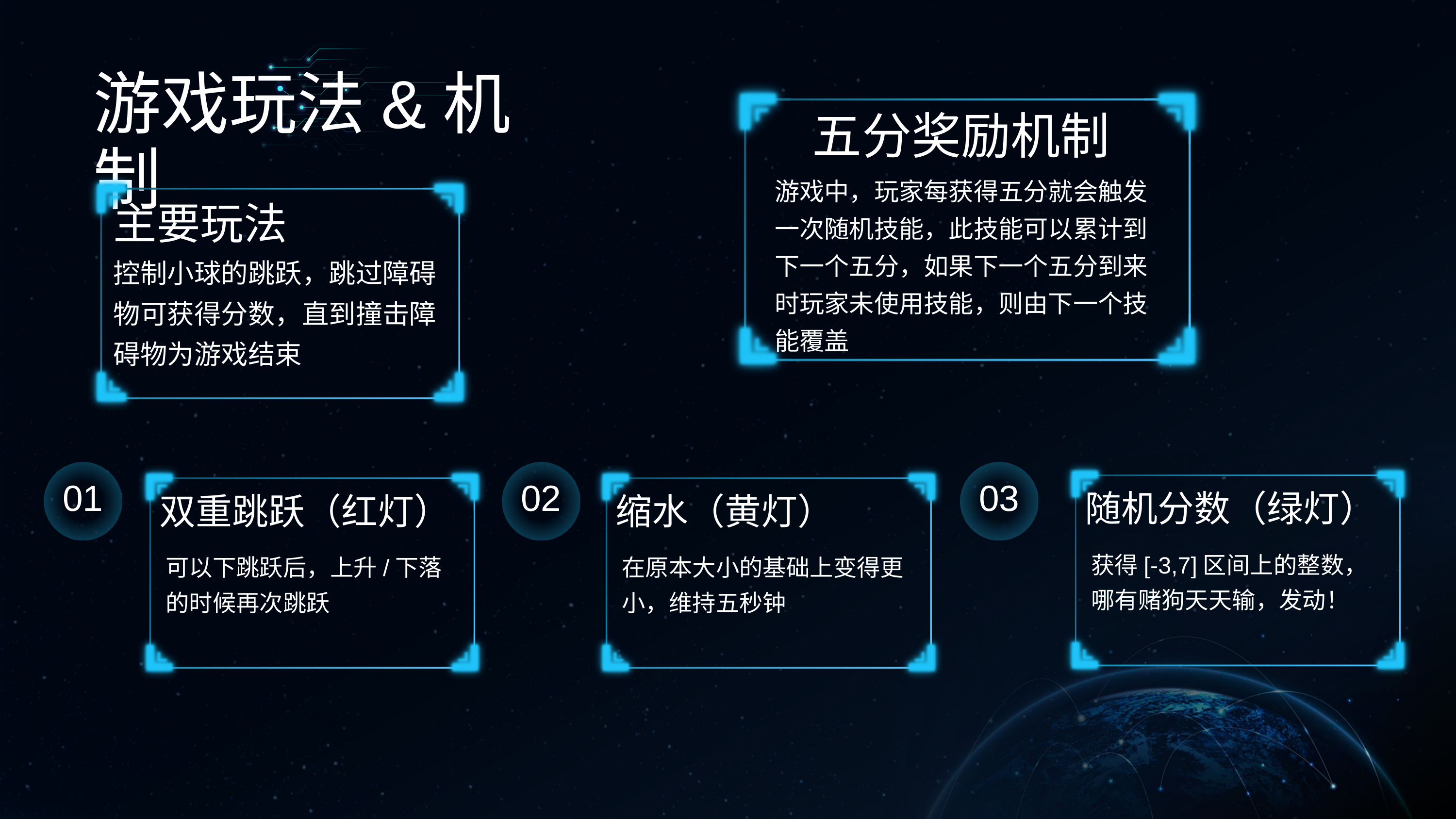

游戏玩法&机制

五分奖励机制
游戏中，玩家每获得五分就会触发一次随机技能，此技能可以累计到下一个五分，如果下一个五分到来时玩家未使用技能，则由下一个技能覆盖

主要玩法
控制小球的跳跃，跳过障碍物可获得分数，直到撞击障碍物为游戏结束

01
02
03
随机分数（绿灯）
双重跳跃（红灯）
缩水（黄灯）
获得[-3,7]区间上的整数，哪有赌狗天天输，发动！
可以下跳跃后，上升/下落的时候再次跳跃
在原本大小的基础上变得更小，维持五秒钟